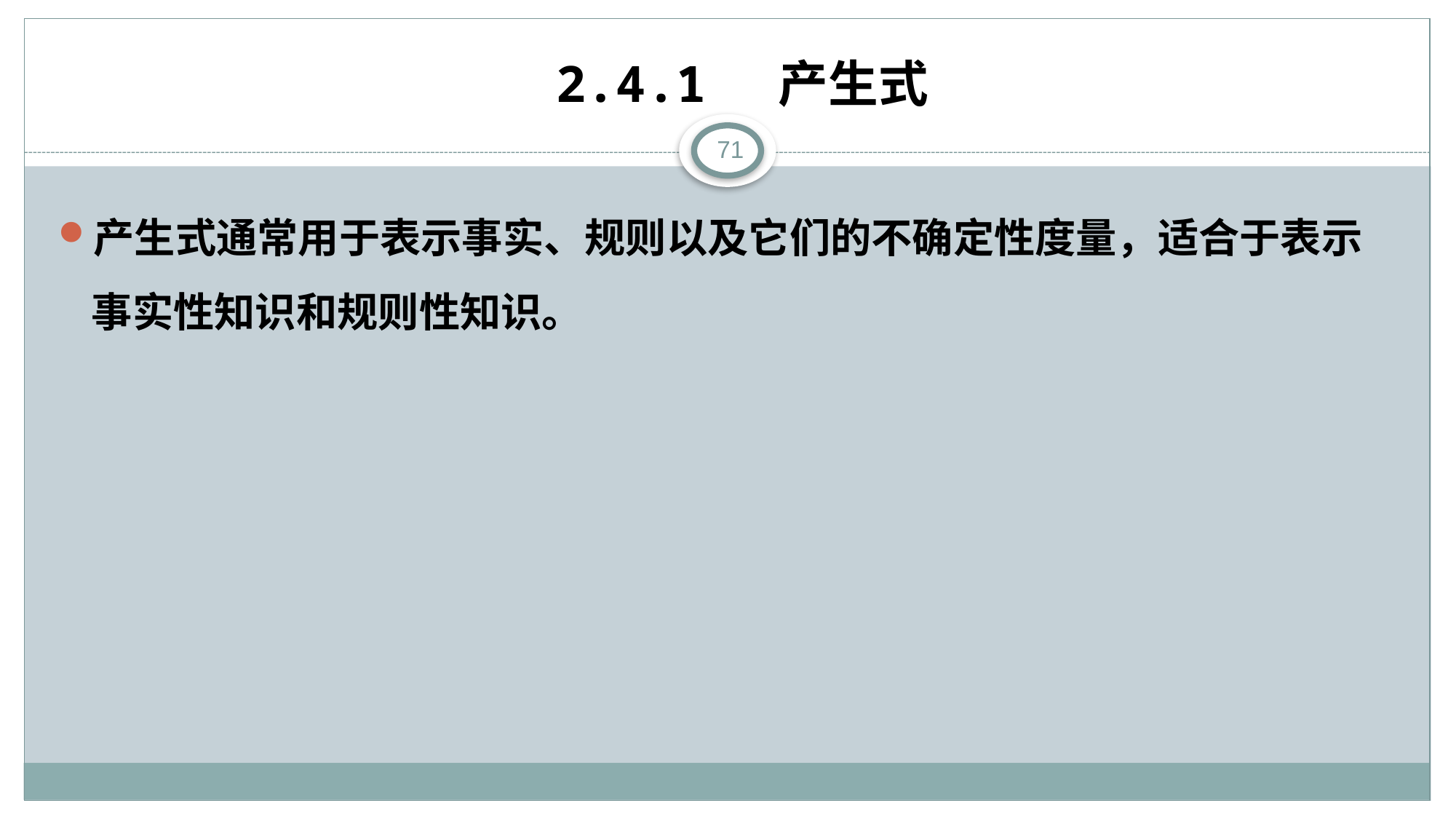

# 2.4.1  产生式
71
产生式通常用于表示事实、规则以及它们的不确定性度量，适合于表示事实性知识和规则性知识。